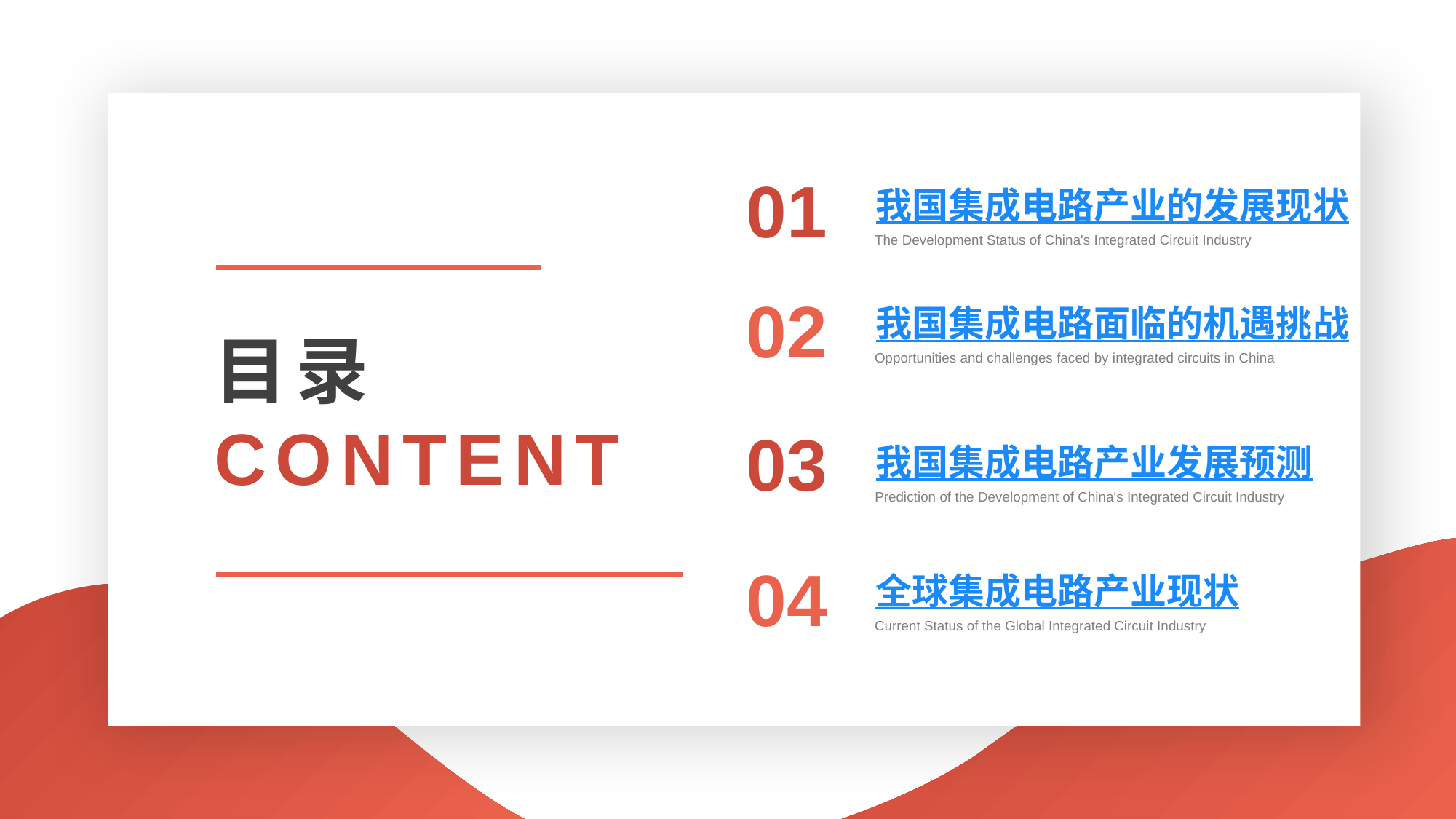

01
我国集成电路产业的发展现状
The Development Status of China's Integrated Circuit Industry
02
我国集成电路面临的机遇挑战
Opportunities and challenges faced by integrated circuits in China
目录
CONTENT
03
我国集成电路产业发展预测
Prediction of the Development of China's Integrated Circuit Industry

04
全球集成电路产业现状
Current Status of the Global Integrated Circuit Industry